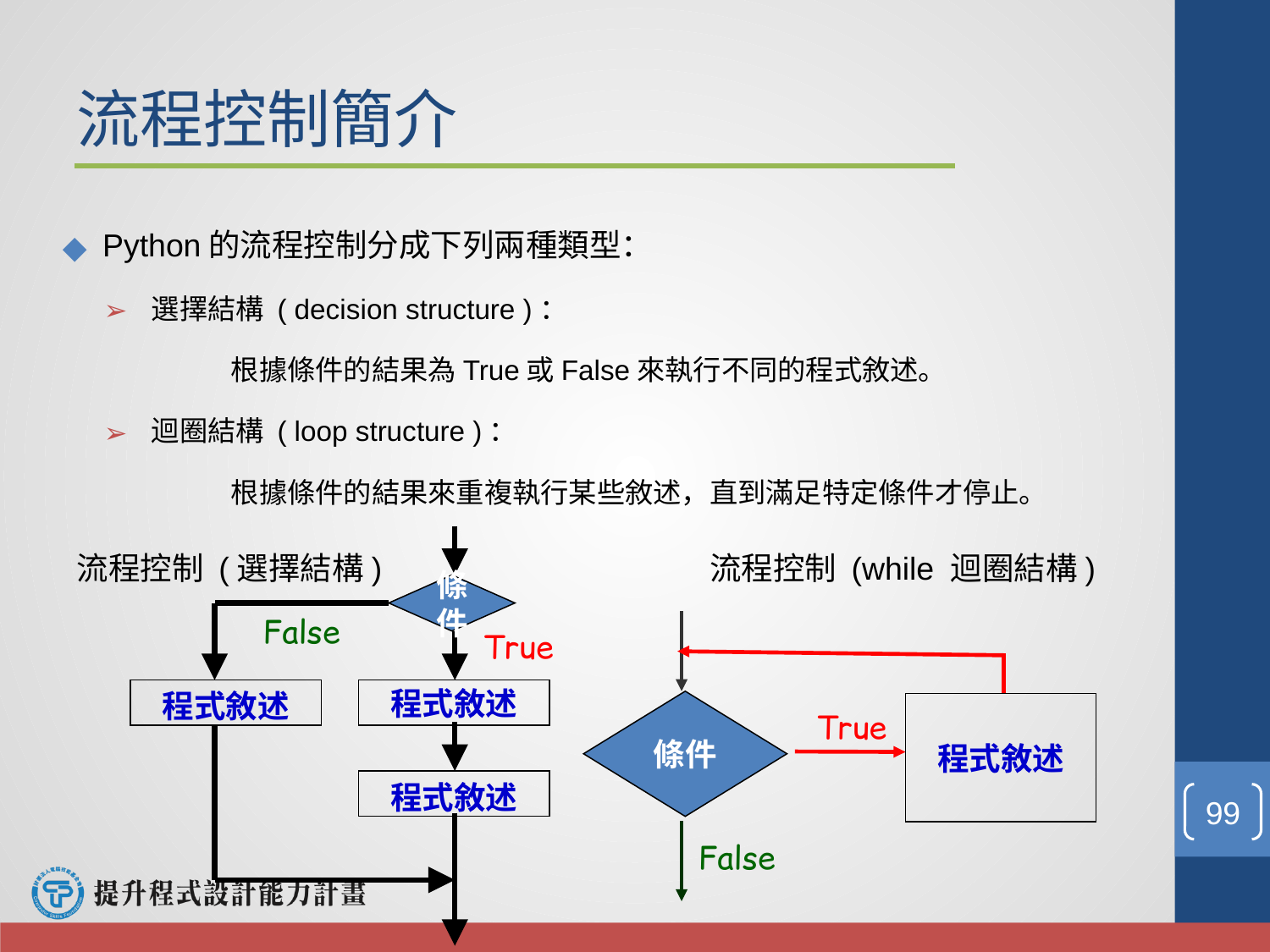

# 流程控制簡介
Python的流程控制分成下列兩種類型：
選擇結構 ( decision structure )：
	根據條件的結果為True或False來執行不同的程式敘述。
迴圈結構 ( loop structure )：
	根據條件的結果來重複執行某些敘述，直到滿足特定條件才停止。
流程控制 (選擇結構)                                    流程控制 (while 迴圈結構)

條件
程式敘述
程式敘述
程式敘述

False
True
條件

程式敘述

True
99
False